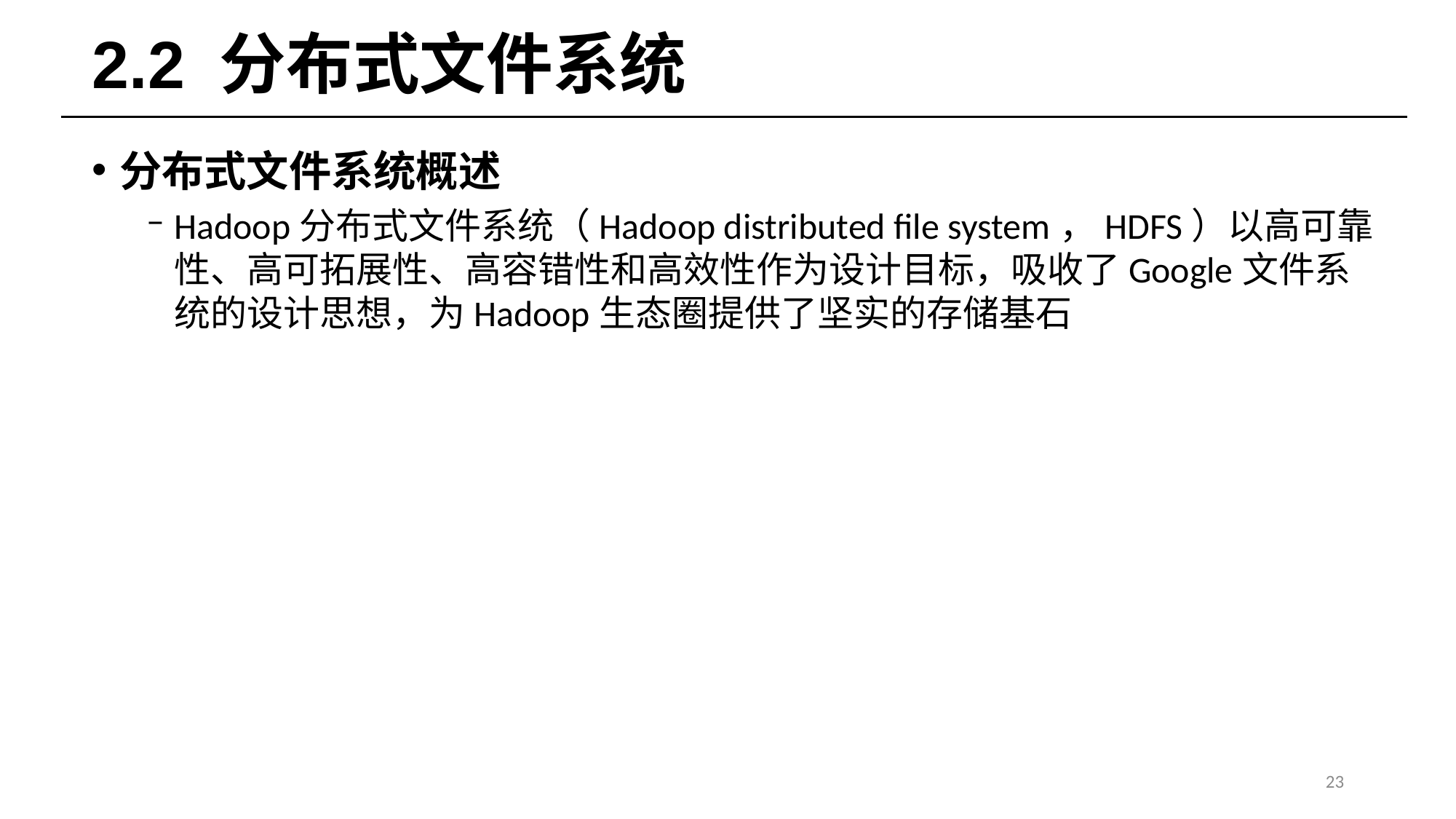

# 2.2 分布式文件系统
分布式文件系统概述
Hadoop分布式文件系统（Hadoop distributed file system，HDFS）以高可靠性、高可拓展性、高容错性和高效性作为设计目标，吸收了Google文件系统的设计思想，为Hadoop生态圈提供了坚实的存储基石
23